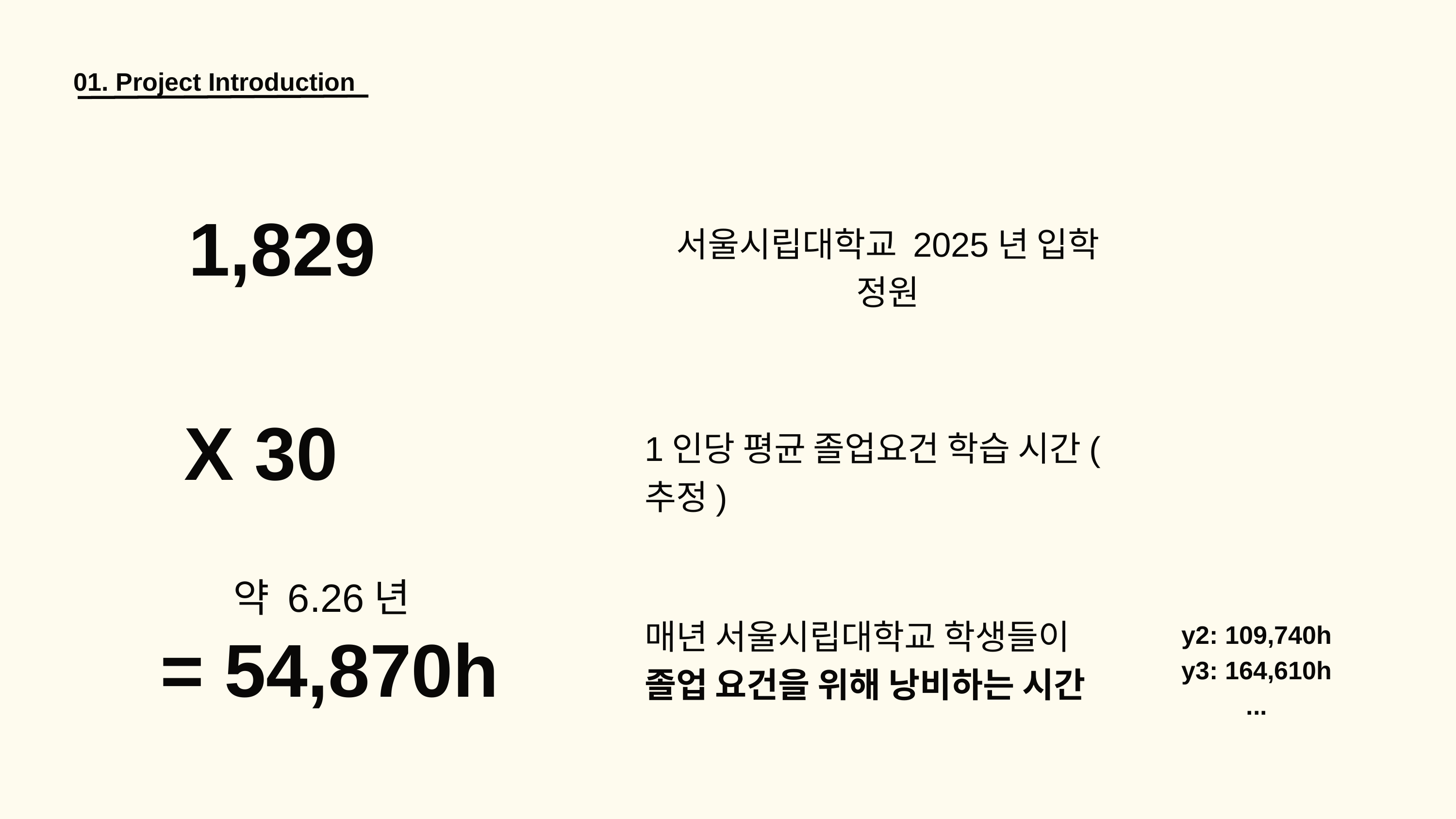

01. Project Introduction

1,829
서울시립대학교 2025년 입학 정원
X 30
1인당 평균 졸업요건 학습 시간(추정)
약 6.26년
= 54,870h
매년 서울시립대학교 학생들이
졸업 요건을 위해 낭비하는 시간
y2: 109,740h
y3: 164,610h
...